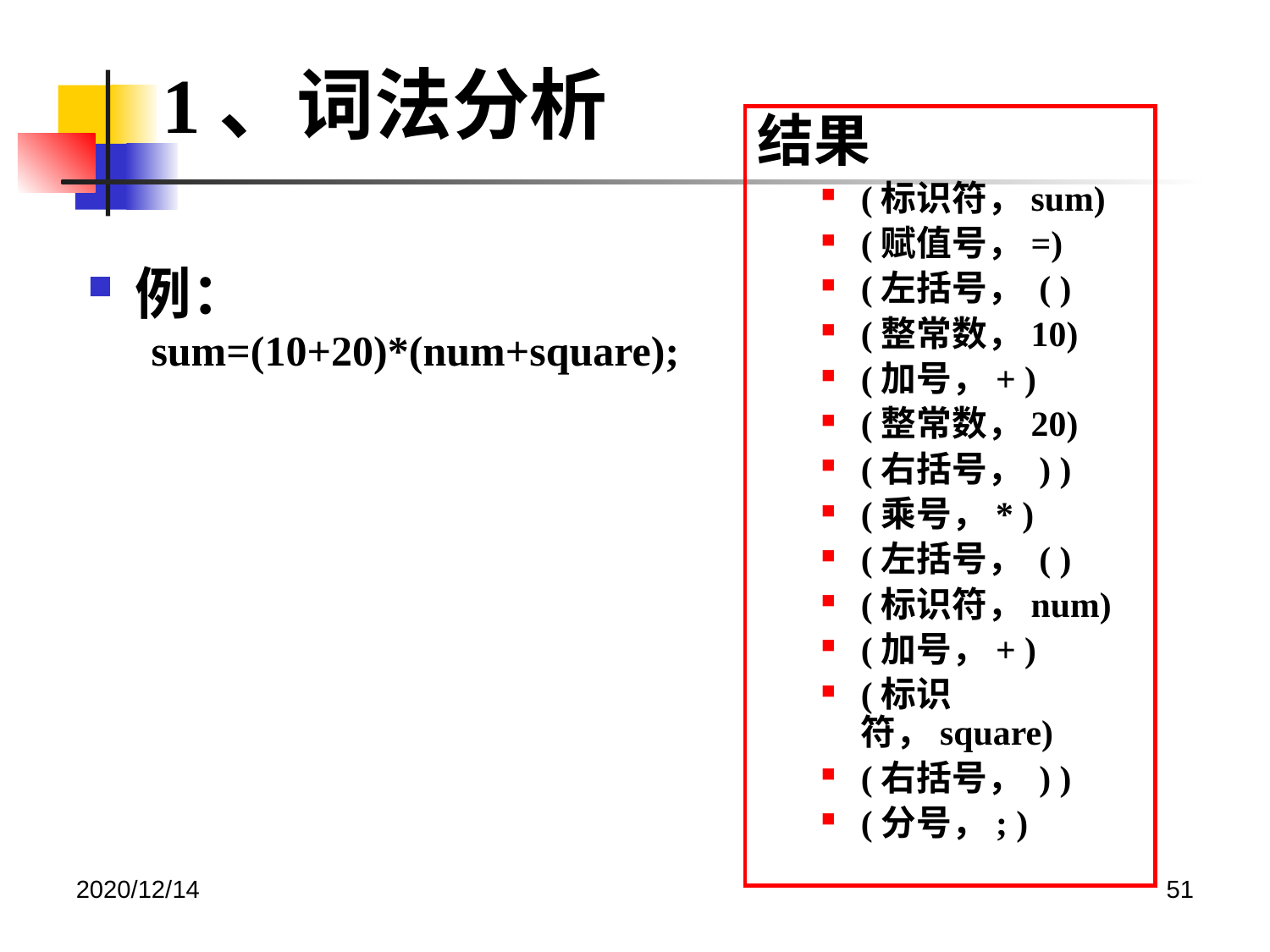

1、词法分析
结果
(标识符，sum)
(赋值号，=)
(左括号， ( )
(整常数，10)
(加号，+ )
(整常数，20)
(右括号， ) )
(乘号，* )
(左括号， ( )
(标识符，num)
(加号，+ )
(标识符，square)
(右括号， ) )
(分号，; )
例：
sum=(10+20)*(num+square);
2020/12/14
51